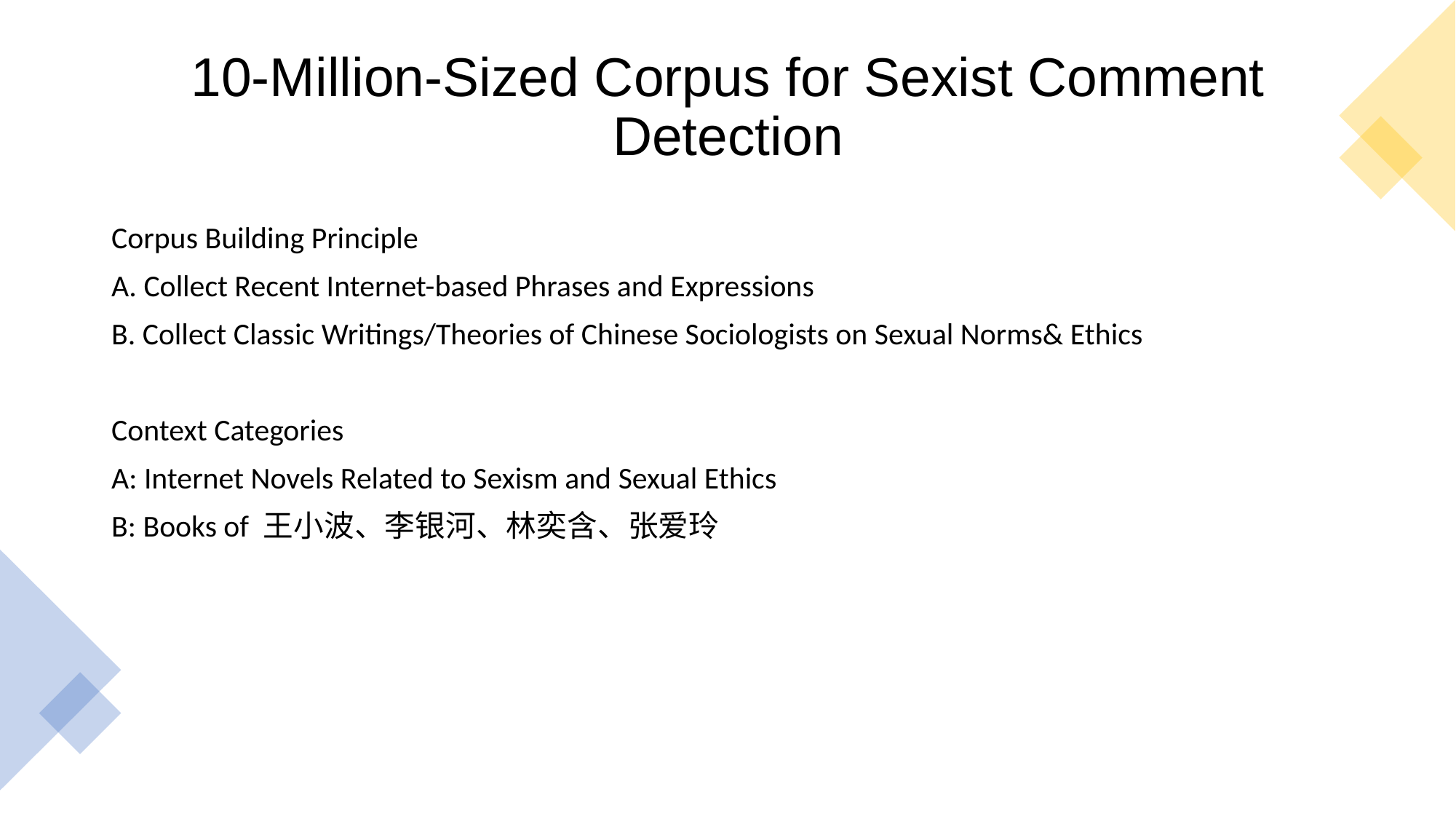

10-Million-Sized Corpus for Sexist Comment Detection
Corpus Building Principle
A. Collect Recent Internet-based Phrases and Expressions
B. Collect Classic Writings/Theories of Chinese Sociologists on Sexual Norms& Ethics

Context Categories
A: Internet Novels Related to Sexism and Sexual Ethics
B: Books of 王小波、李银河、林奕含、张爱玲